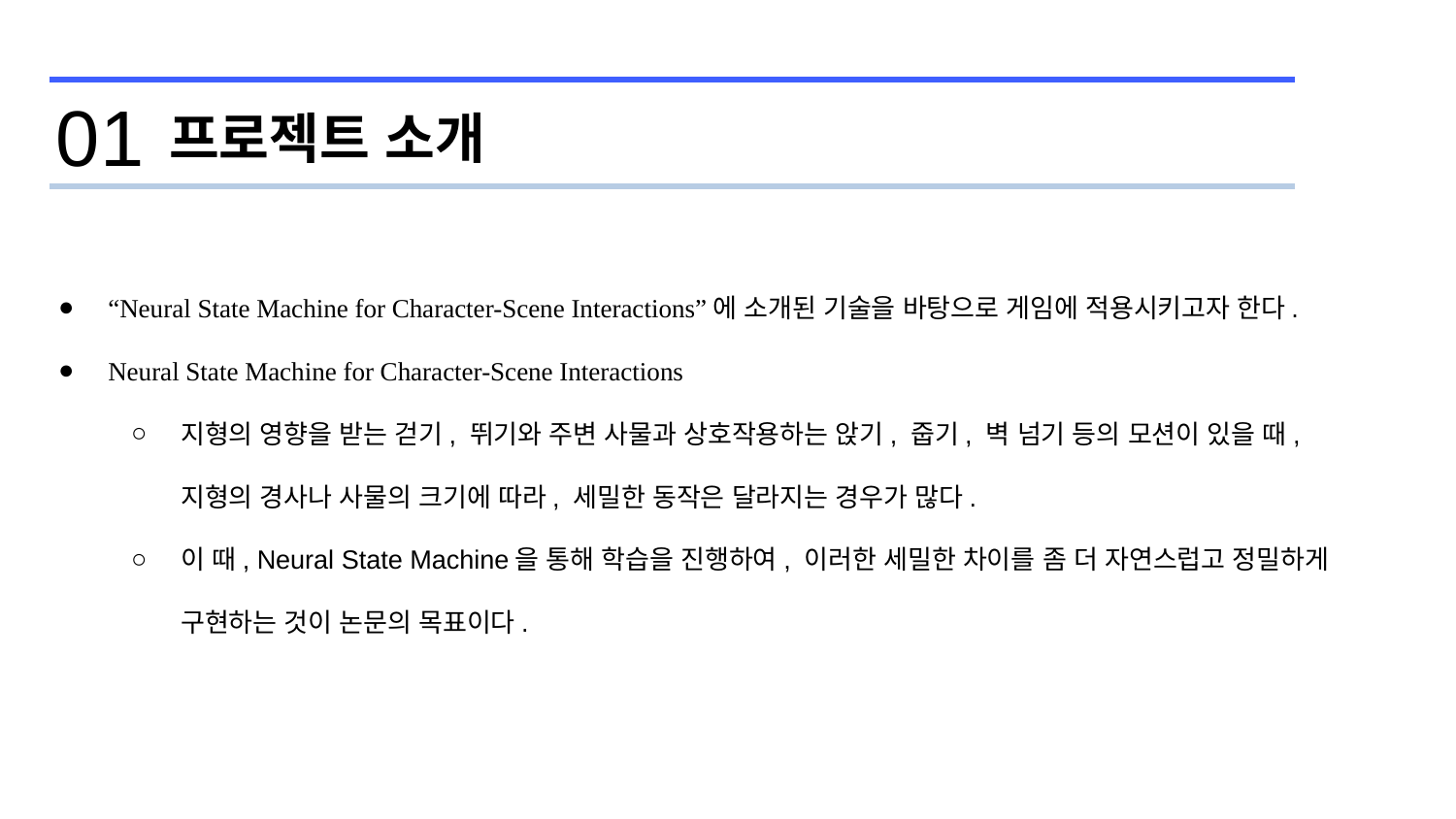

01
프로젝트 소개
“Neural State Machine for Character-Scene Interactions”에 소개된 기술을 바탕으로 게임에 적용시키고자 한다.
Neural State Machine for Character-Scene Interactions
지형의 영향을 받는 걷기, 뛰기와 주변 사물과 상호작용하는 앉기, 줍기, 벽 넘기 등의 모션이 있을 때,
지형의 경사나 사물의 크기에 따라, 세밀한 동작은 달라지는 경우가 많다.
이 때, Neural State Machine을 통해 학습을 진행하여, 이러한 세밀한 차이를 좀 더 자연스럽고 정밀하게
구현하는 것이 논문의 목표이다.